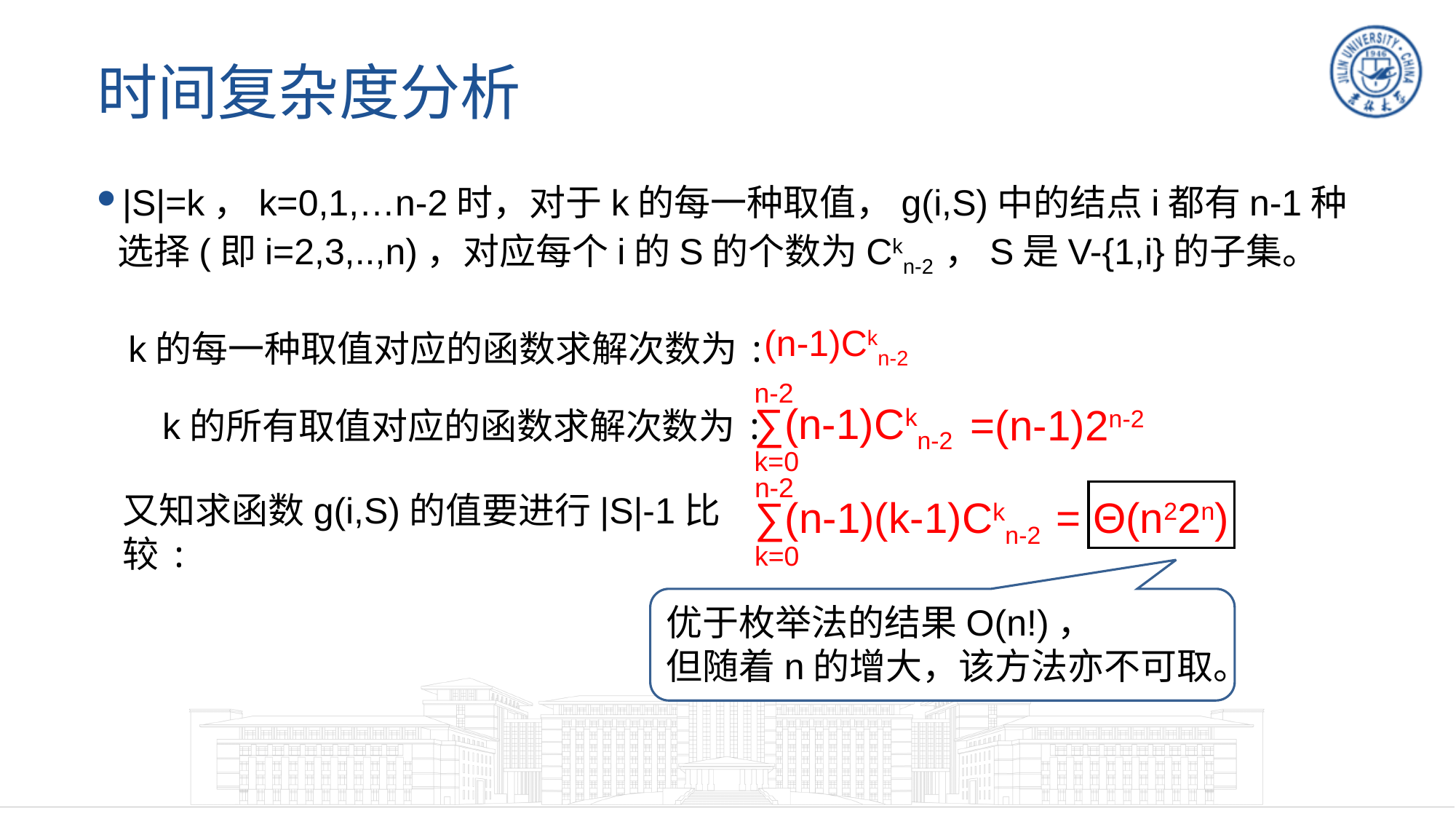

# 时间复杂度分析
|S|=k，k=0,1,…n-2时，对于k的每一种取值，g(i,S)中的结点i都有n-1种选择(即i=2,3,..,n)，对应每个i的S的个数为Ckn-2 ，S是V-{1,i}的子集。
(n-1)Ckn-2
k的每一种取值对应的函数求解次数为:
n-2
∑(n-1)Ckn-2
k=0
=(n-1)2n-2
k的所有取值对应的函数求解次数为:
n-2
∑(n-1)(k-1)Ckn-2
k=0
又知求函数g(i,S)的值要进行|S|-1比较:

= Θ(n22n)
优于枚举法的结果O(n!)，
但随着n的增大，该方法亦不可取。
36